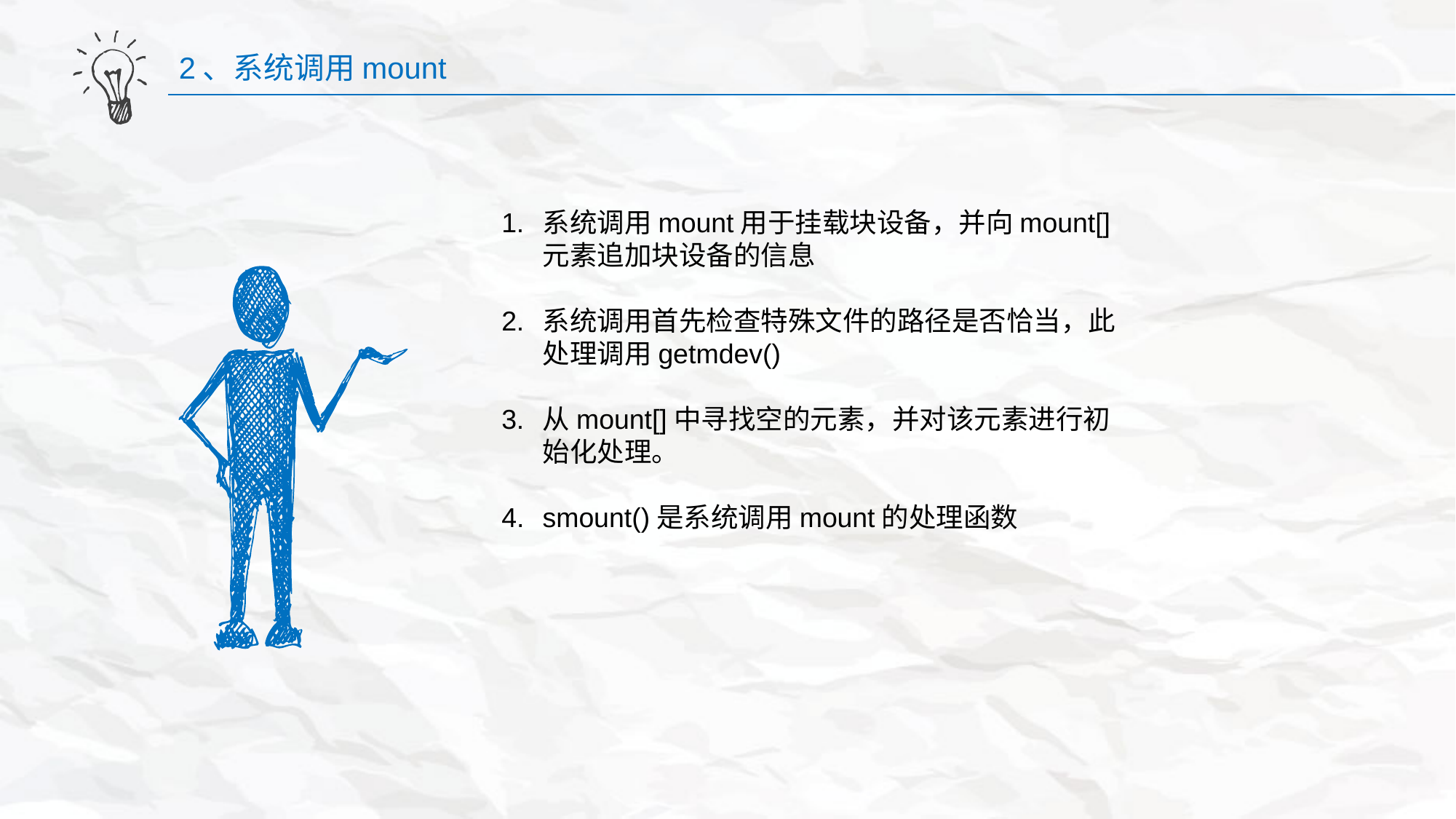

2、系统调用mount
系统调用mount用于挂载块设备，并向mount[]元素追加块设备的信息

系统调用首先检查特殊文件的路径是否恰当，此处理调用getmdev()

从mount[]中寻找空的元素，并对该元素进行初始化处理。

smount()是系统调用mount的处理函数